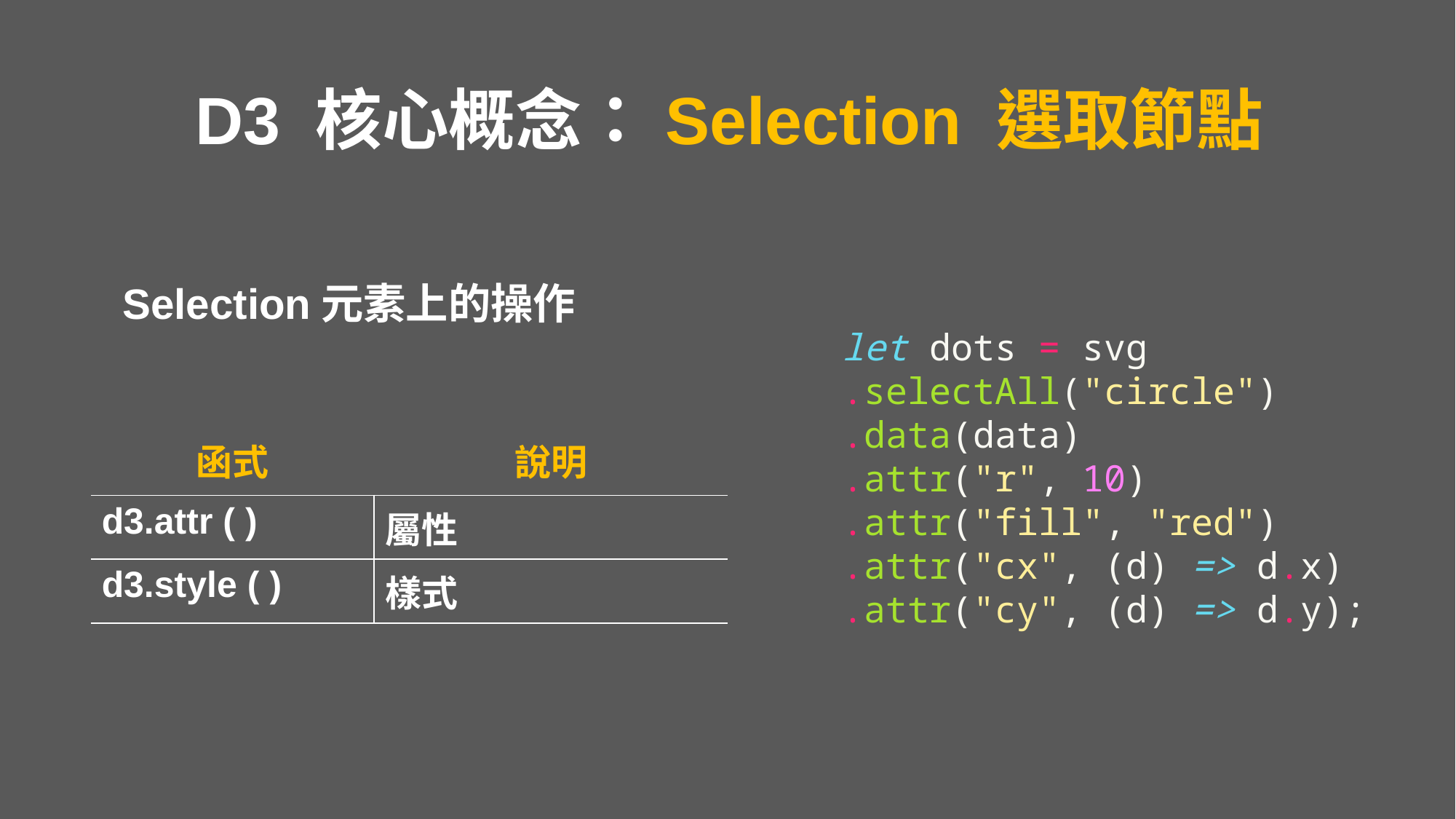

# D3 核心概念：Selection 選取節點
Selection元素上的操作
let dots = svg
.selectAll("circle")
.data(data)
.attr("r", 10)
.attr("fill", "red")
.attr("cx", (d) => d.x)
.attr("cy", (d) => d.y);
| 函式 | 說明 |
| --- | --- |
| d3.attr ( ) | 屬性 |
| d3.style ( ) | 樣式 |